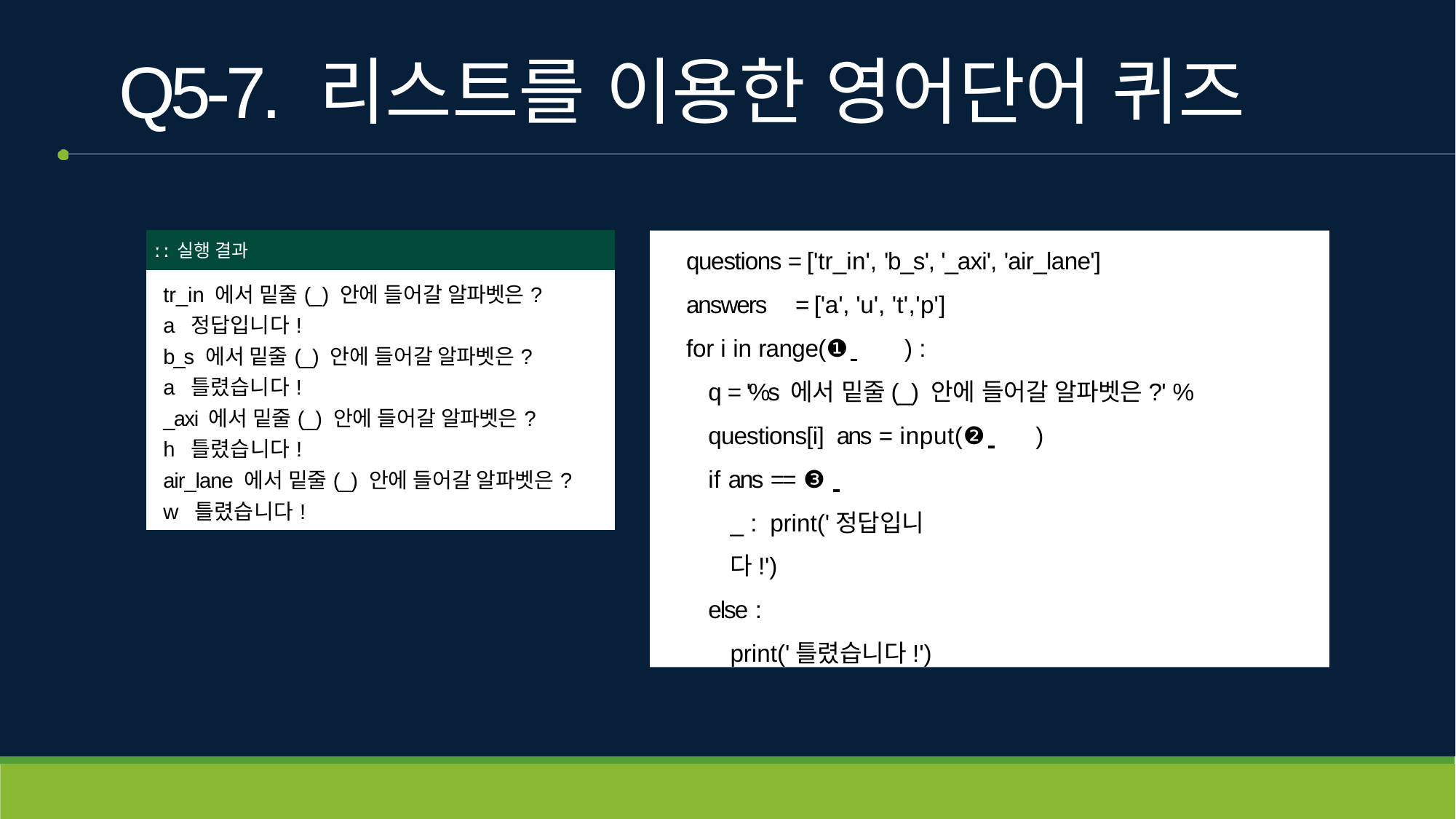

# Q5-7. 리스트를 이용한 영어단어 퀴즈

| ː ː 실행 결과 |
| --- |
| tr\_in 에서 밑줄(\_) 안에 들어갈 알파벳은?a 정답입니다! b\_s 에서 밑줄(\_) 안에 들어갈 알파벳은?a 틀렸습니다! \_axi 에서 밑줄(\_) 안에 들어갈 알파벳은?h 틀렸습니다! air\_lane 에서 밑줄(\_) 안에 들어갈 알파벳은?w 틀렸습니다! |
questions = ['tr_in', 'b_s', '_axi', 'air_lane']
answers	= ['a', 'u', 't','p']
for i in range(❶ 	) :
q = '%s 에서 밑줄(_) 안에 들어갈 알파벳은?' % questions[i]  ans = input(❷ 	)
if ans == ❸ 	_ :  print('정답입니다!')
else :
print('틀렸습니다!')